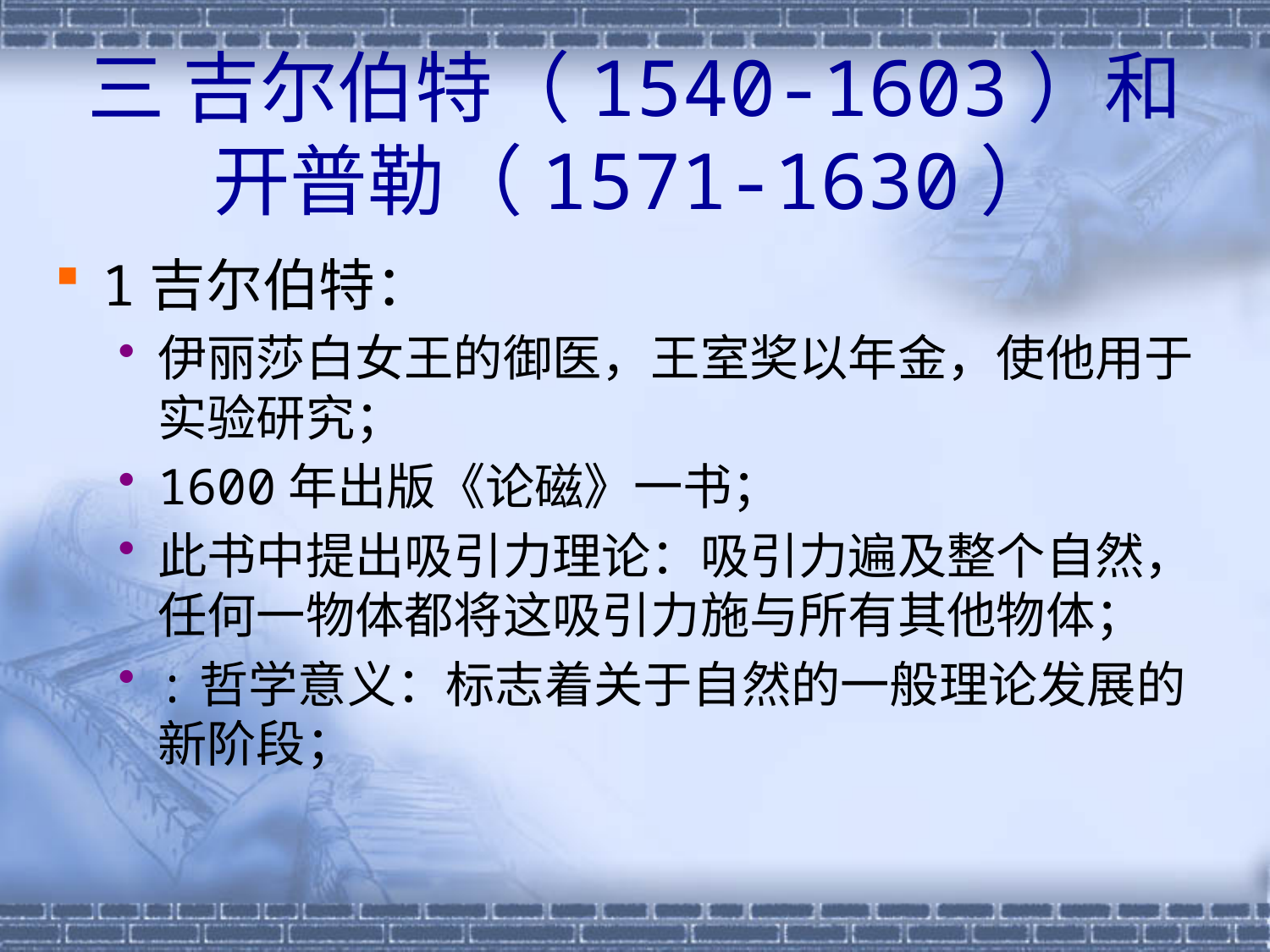

# 三 吉尔伯特（1540-1603）和开普勒（1571-1630）
1吉尔伯特：
伊丽莎白女王的御医，王室奖以年金，使他用于实验研究；
1600年出版《论磁》一书；
此书中提出吸引力理论：吸引力遍及整个自然，任何一物体都将这吸引力施与所有其他物体；
:哲学意义：标志着关于自然的一般理论发展的新阶段；